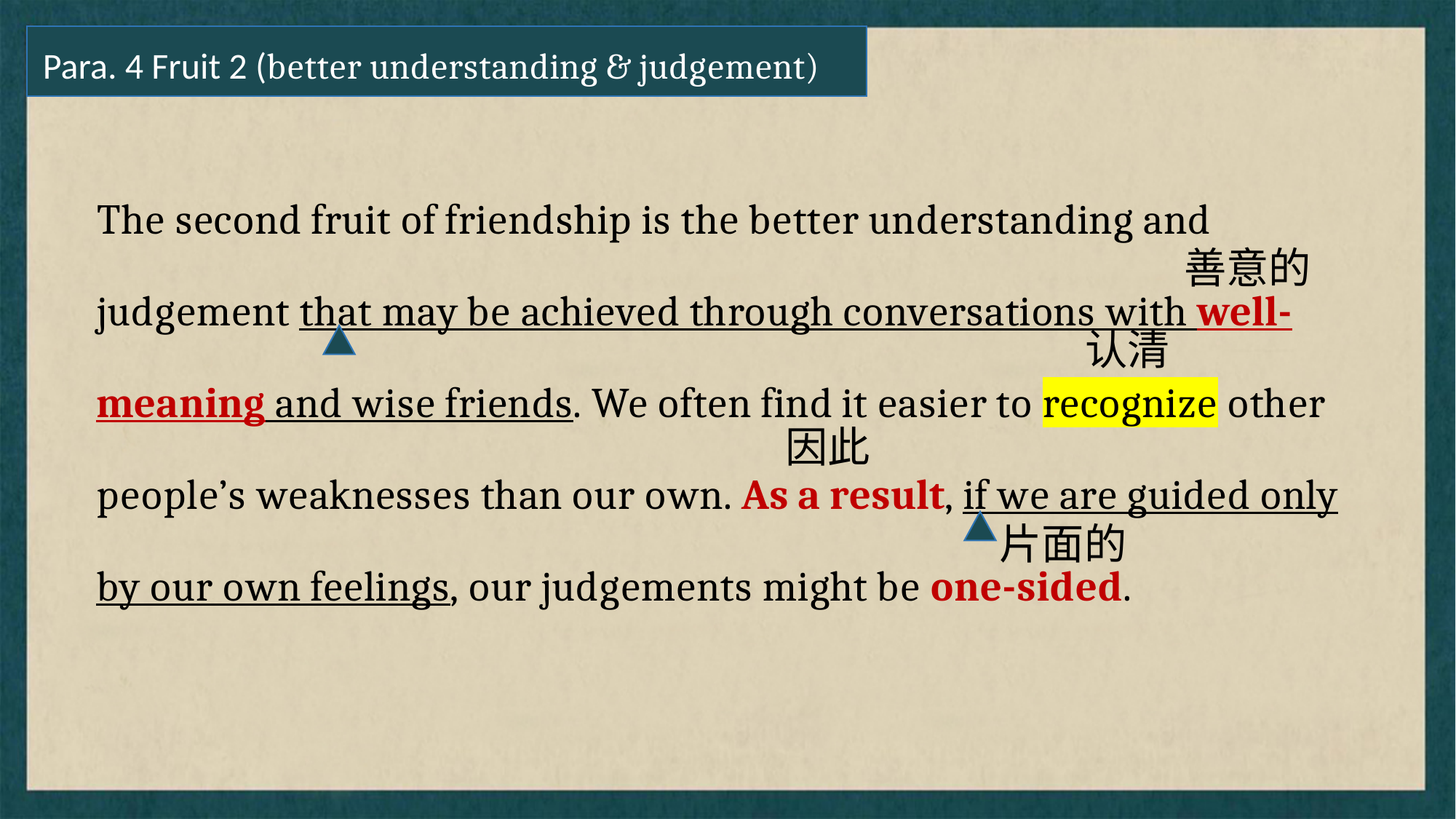

Para. 4 Fruit 2 (better understanding & judgement)
The second fruit of friendship is the better understanding and judgement that may be achieved through conversations with well-meaning and wise friends. We often find it easier to recognize other people’s weaknesses than our own. As a result, if we are guided only by our own feelings, our judgements might be one-sided.
善意的
认清

因此

片面的